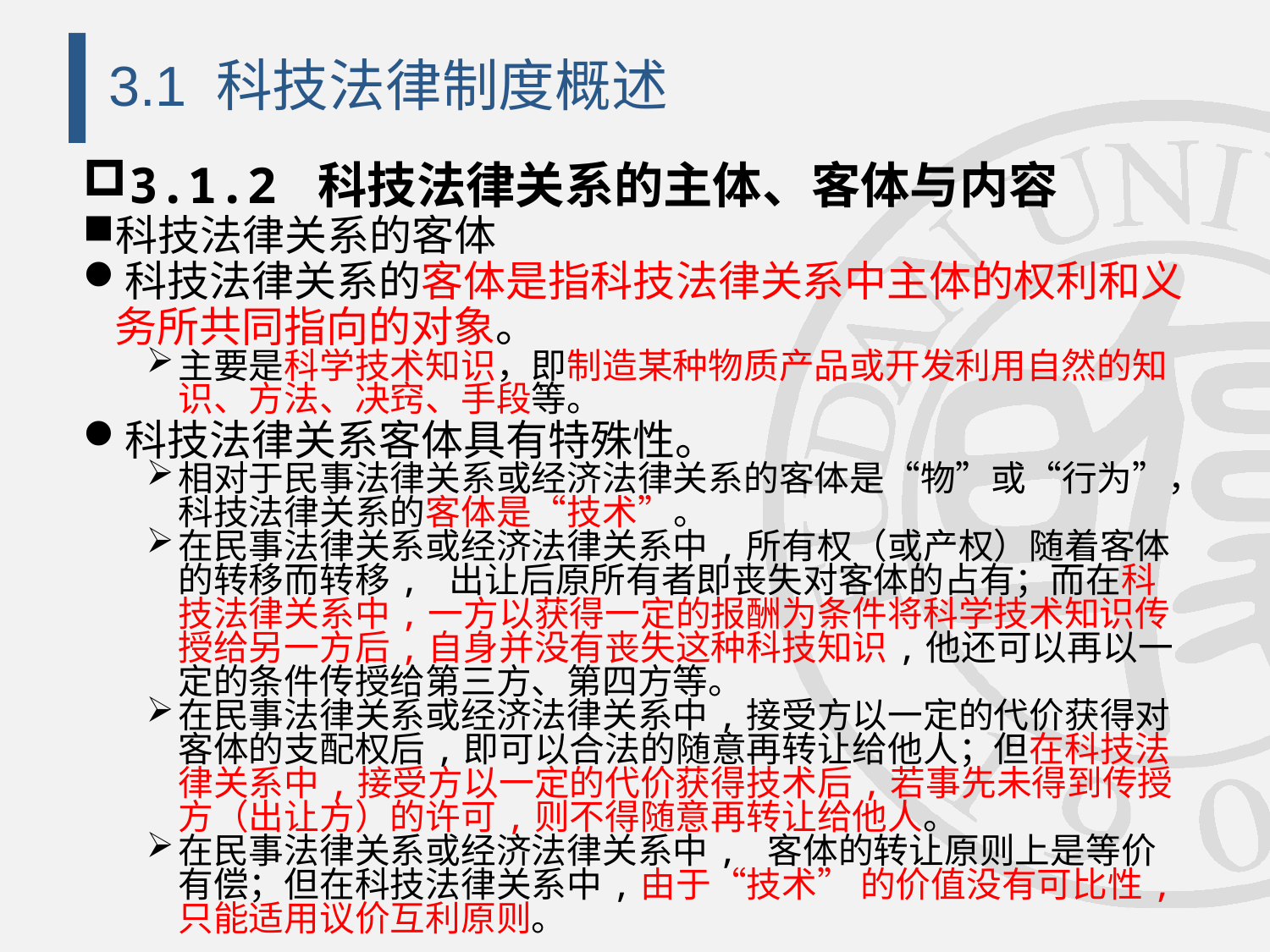

# 3.1 科技法律制度概述
3.1.2 科技法律关系的主体、客体与内容
科技法律关系的客体
科技法律关系的客体是指科技法律关系中主体的权利和义务所共同指向的对象。
主要是科学技术知识，即制造某种物质产品或开发利用自然的知识、方法、决窍、手段等。
科技法律关系客体具有特殊性。
相对于民事法律关系或经济法律关系的客体是“物”或“行为”，科技法律关系的客体是“技术”。
在民事法律关系或经济法律关系中,所有权（或产权）随着客体的转移而转移, 出让后原所有者即丧失对客体的占有；而在科技法律关系中,一方以获得一定的报酬为条件将科学技术知识传授给另一方后,自身并没有丧失这种科技知识,他还可以再以一定的条件传授给第三方、第四方等。
在民事法律关系或经济法律关系中,接受方以一定的代价获得对客体的支配权后,即可以合法的随意再转让给他人；但在科技法律关系中,接受方以一定的代价获得技术后,若事先未得到传授方（出让方）的许可,则不得随意再转让给他人。
在民事法律关系或经济法律关系中, 客体的转让原则上是等价有偿；但在科技法律关系中,由于“技术” 的价值没有可比性, 只能适用议价互利原则。